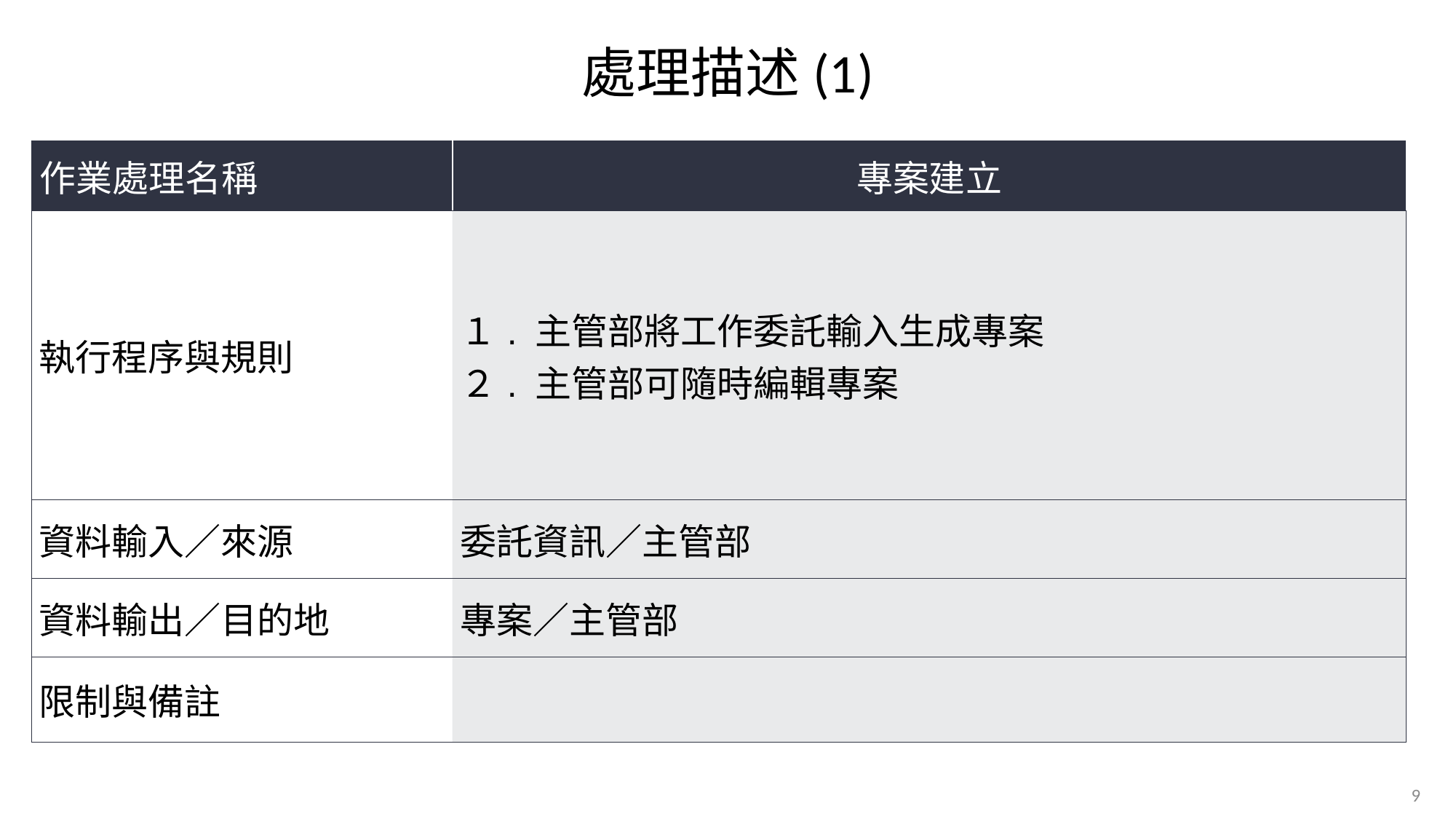

# 處理描述(1)
| 作業處理名稱 | 專案建立 |
| --- | --- |
| 執行程序與規則 | １. 主管部將工作委託輸入生成專案 ２. 主管部可隨時編輯專案 |
| 資料輸入／來源 | 委託資訊／主管部 |
| 資料輸出／目的地 | 專案／主管部 |
| 限制與備註 |  |
9